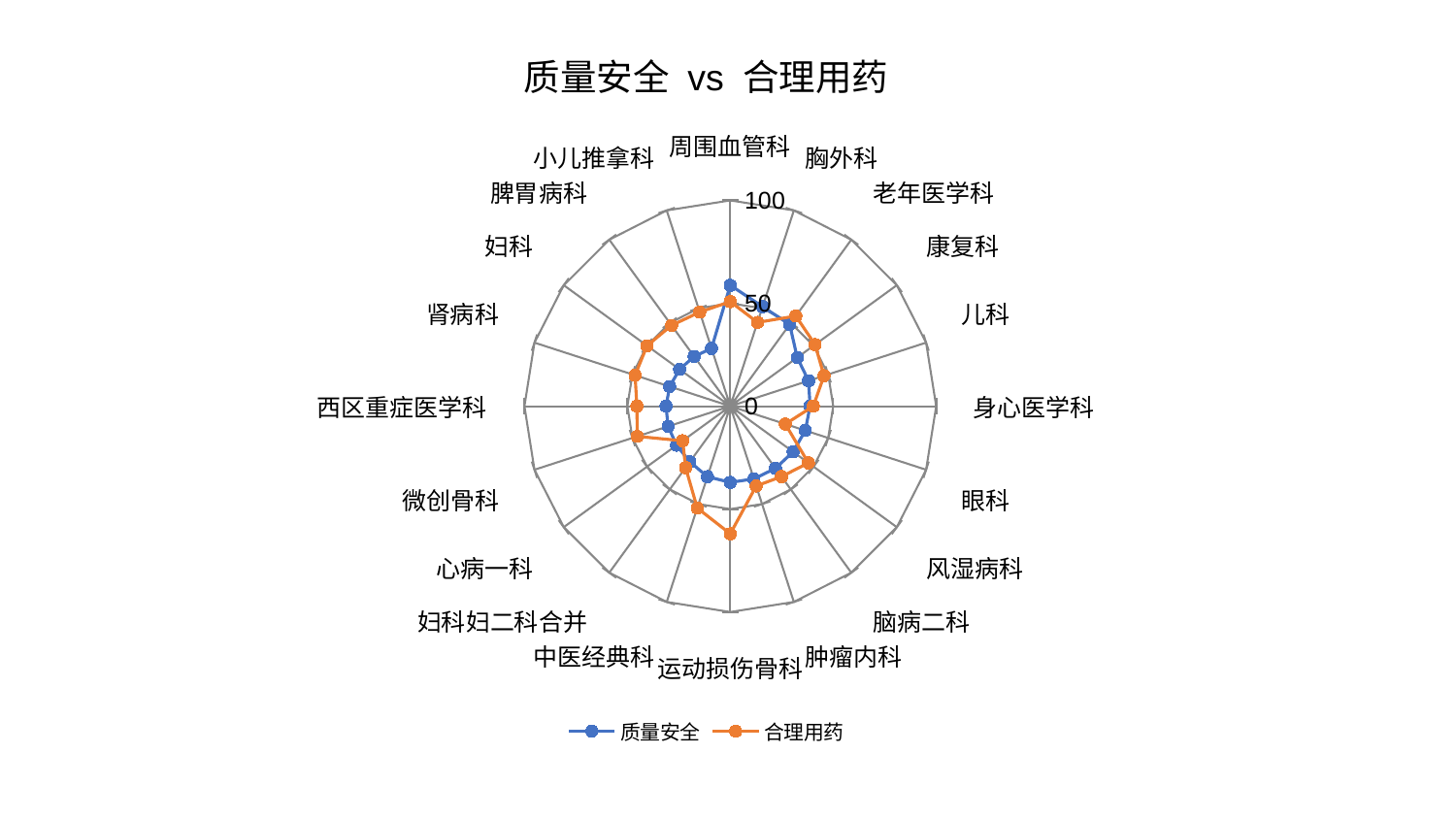

### Chart: 质量安全 vs 合理用药

| Category | 质量安全 | 合理用药 |
|---|---|---|
| 周围血管科 | 58.742418471370755 | 50.82724970869987 |
| 胸外科 | 50.85539456004875 | 42.807751101766584 |
| 老年医学科 | 49.089216686468816 | 54.1589397558921 |
| 康复科 | 40.21889342498635 | 50.92218119574676 |
| 儿科 | 39.972910787463846 | 47.8833355608553 |
| 身心医学科 | 38.77283508899379 | 40.33051062519392 |
| 眼科 | 38.29434091095412 | 28.11442219730026 |
| 风湿病科 | 37.74855097918088 | 46.916889044769064 |
| 脑病二科 | 37.33878885776824 | 42.301835669208465 |
| 肿瘤内科 | 37.14512910441274 | 40.76526863498966 |
| 运动损伤骨科 | 37.05017577263199 | 62.004778141130515 |
| 中医经典科 | 36.02015241010564 | 52.016446096100914 |
| 妇科妇二科合并 | 33.395321448289785 | 36.91672230263296 |
| 心病一科 | 32.28265292447558 | 28.624181645166587 |
| 微创骨科 | 31.785215843268798 | 47.53262450376481 |
| 西区重症医学科 | 31.21742637463558 | 45.370039367766154 |
| 肾病科 | 30.995349270072474 | 48.64990253639797 |
| 妇科 | 30.43459528384965 | 49.98118839572797 |
| 脾胃病科 | 29.900371168451944 | 48.54888597958803 |
| 小儿推拿科 | 29.48510064370788 | 48.07443876924762 |
8